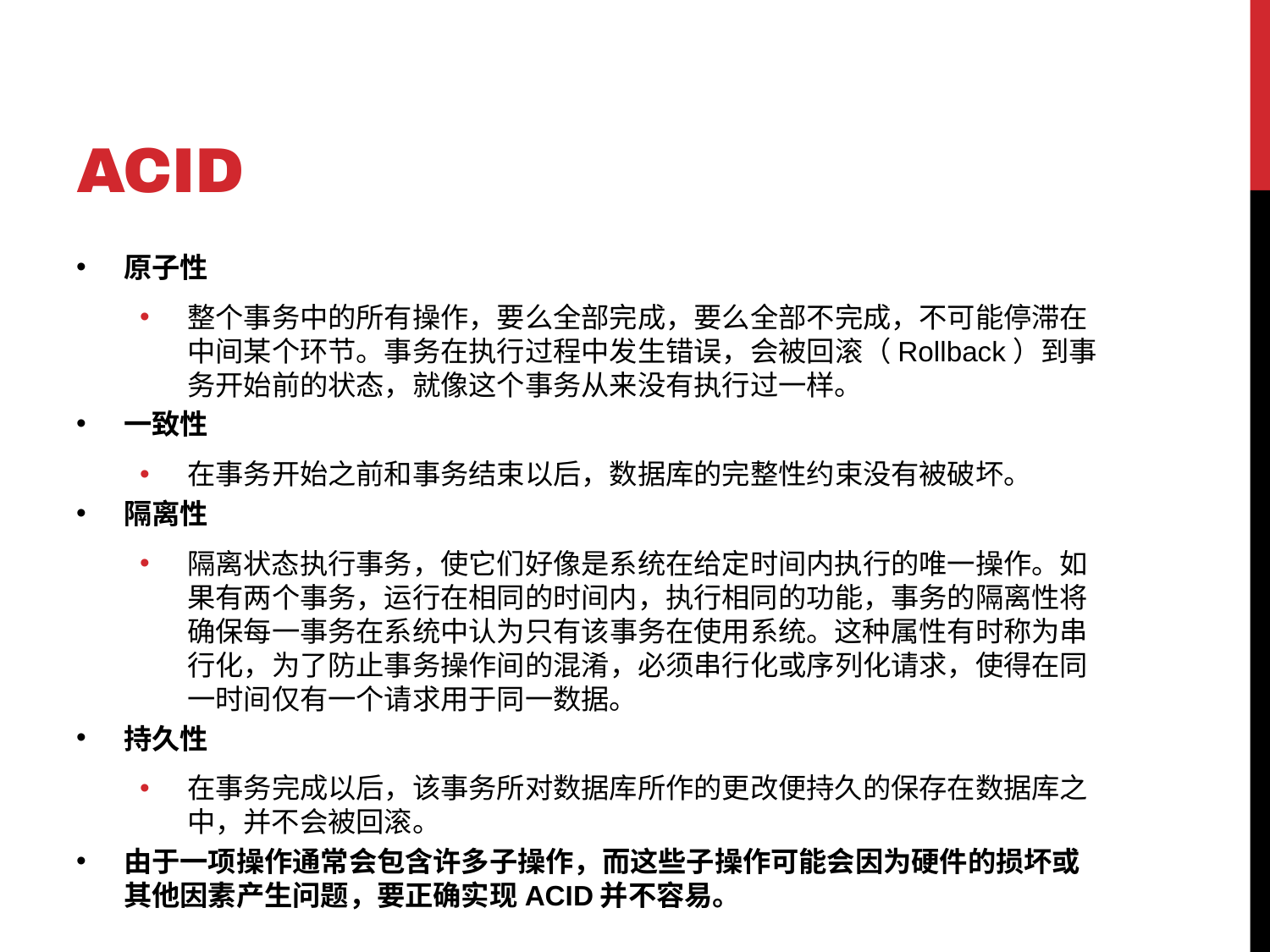

# ACID
原子性
整个事务中的所有操作，要么全部完成，要么全部不完成，不可能停滞在中间某个环节。事务在执行过程中发生错误，会被回滚（Rollback）到事务开始前的状态，就像这个事务从来没有执行过一样。
一致性
在事务开始之前和事务结束以后，数据库的完整性约束没有被破坏。
隔离性
隔离状态执行事务，使它们好像是系统在给定时间内执行的唯一操作。如果有两个事务，运行在相同的时间内，执行相同的功能，事务的隔离性将确保每一事务在系统中认为只有该事务在使用系统。这种属性有时称为串行化，为了防止事务操作间的混淆，必须串行化或序列化请求，使得在同一时间仅有一个请求用于同一数据。
持久性
在事务完成以后，该事务所对数据库所作的更改便持久的保存在数据库之中，并不会被回滚。
由于一项操作通常会包含许多子操作，而这些子操作可能会因为硬件的损坏或其他因素产生问题，要正确实现ACID并不容易。